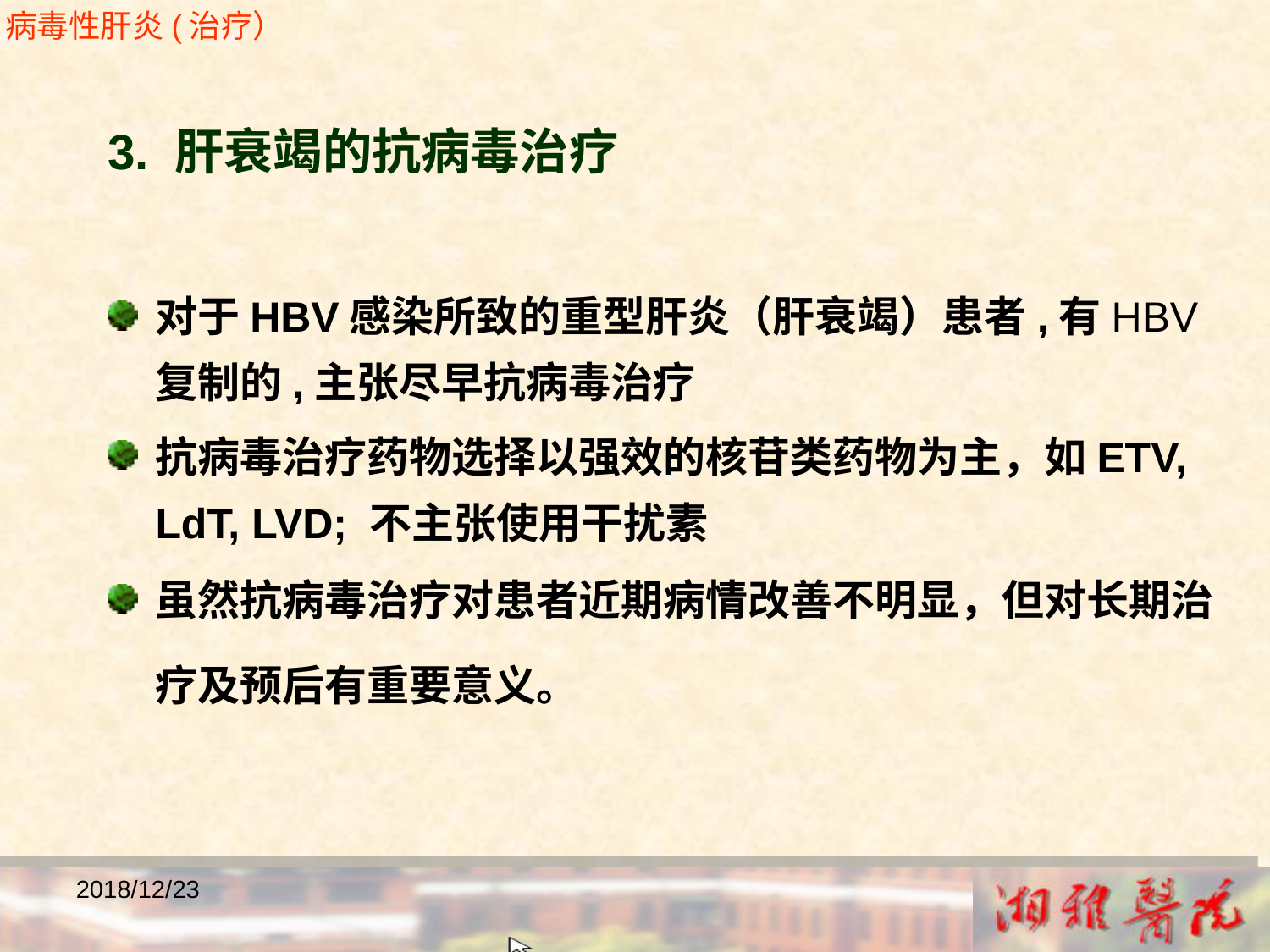

病毒性肝炎(治疗）
3. 肝衰竭的抗病毒治疗

对于HBV感染所致的重型肝炎（肝衰竭）患者,有HBV复制的,主张尽早抗病毒治疗
抗病毒治疗药物选择以强效的核苷类药物为主，如ETV, LdT, LVD; 不主张使用干扰素
虽然抗病毒治疗对患者近期病情改善不明显，但对长期治疗及预后有重要意义。
2018/12/23